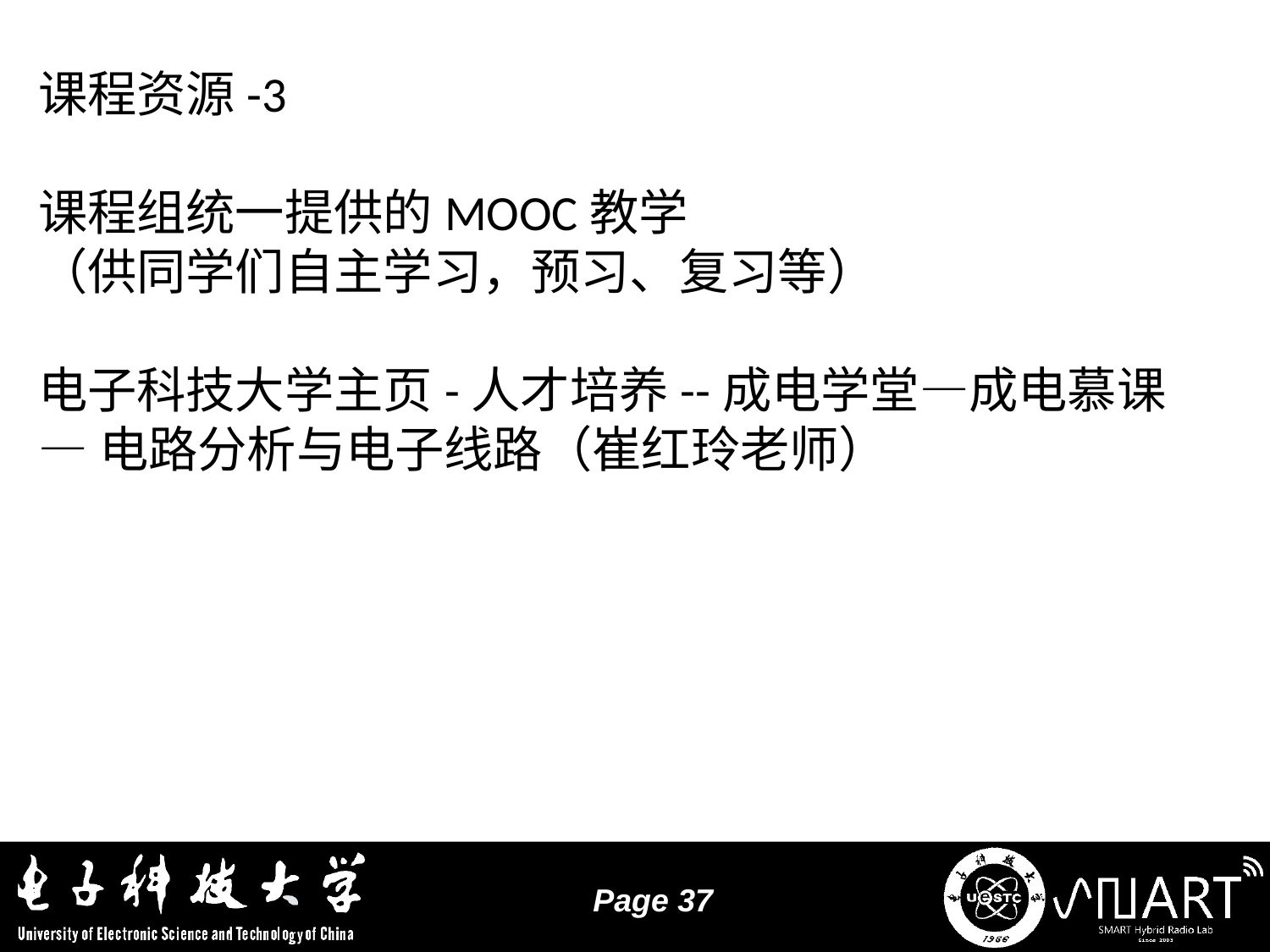

课程资源-3

课程组统一提供的MOOC教学
（供同学们自主学习，预习、复习等）

电子科技大学主页-人才培养--成电学堂—成电慕课
—电路分析与电子线路（崔红玲老师）